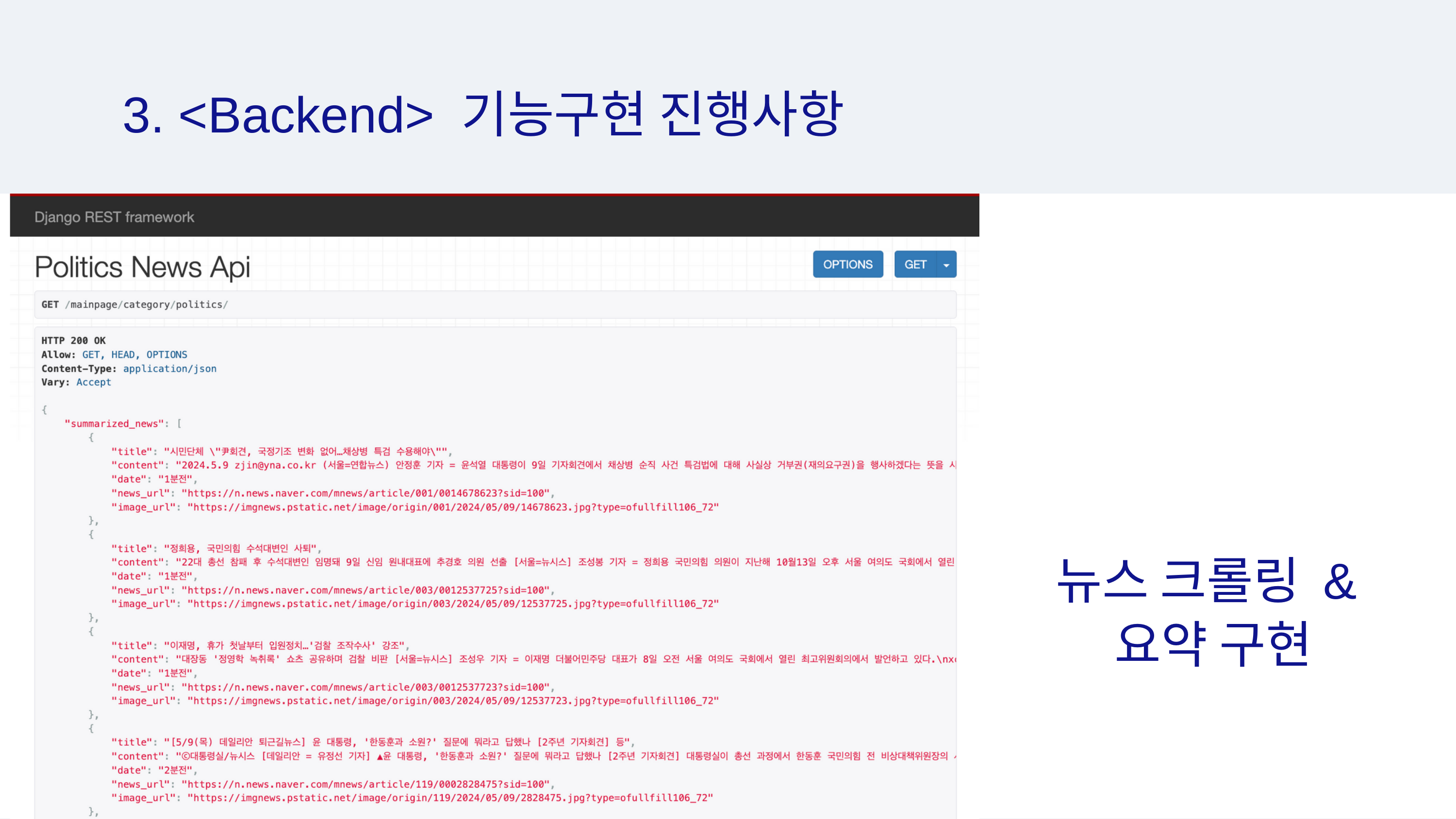

3. <Backend> 기능구현 진행사항

뉴스 크롤링 &
요약 구현